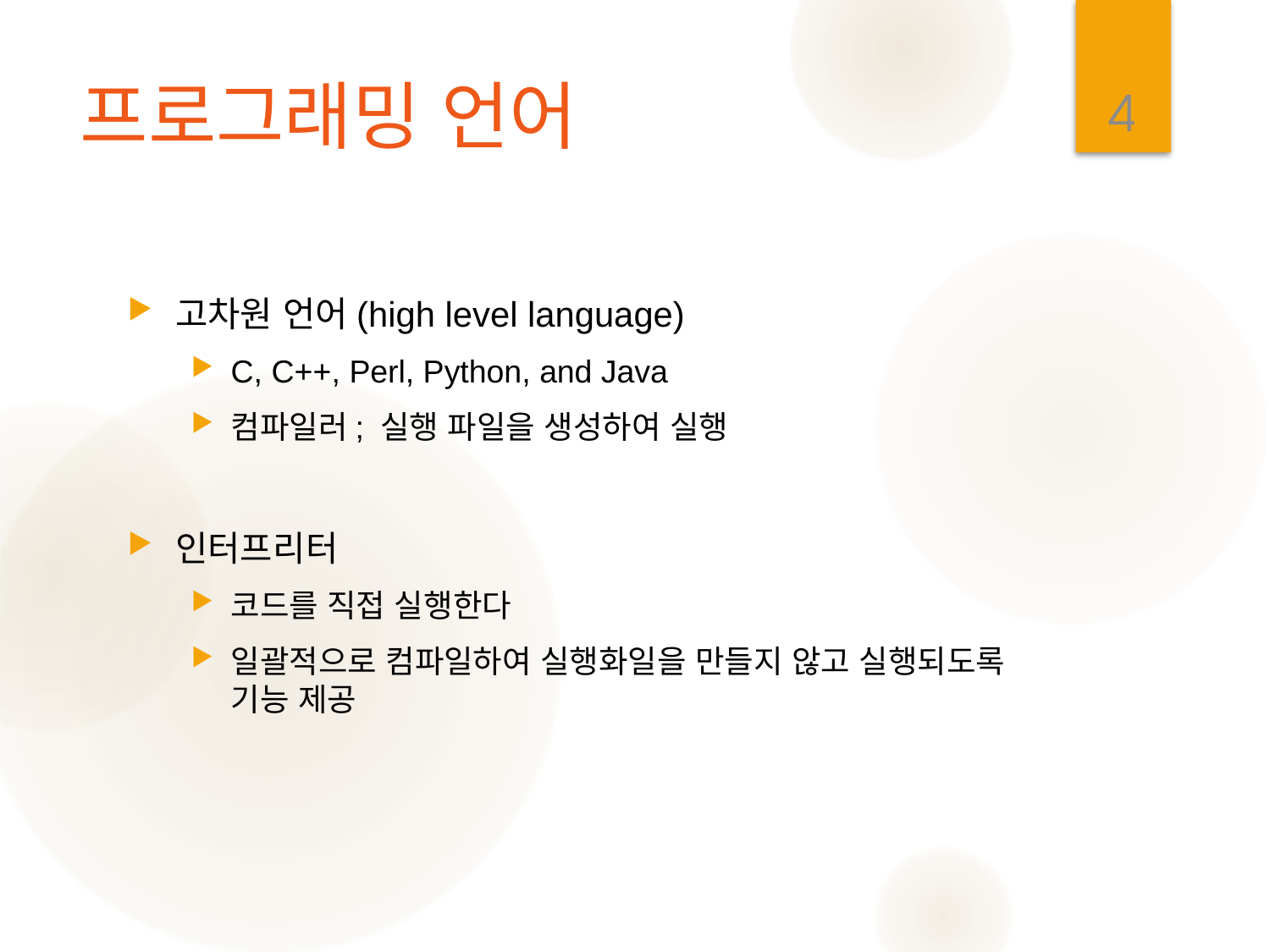

4
# 프로그래밍 언어
고차원 언어(high level language)
C, C++, Perl, Python, and Java
컴파일러; 실행 파일을 생성하여 실행

인터프리터
코드를 직접 실행한다
일괄적으로 컴파일하여 실행화일을 만들지 않고 실행되도록 기능 제공